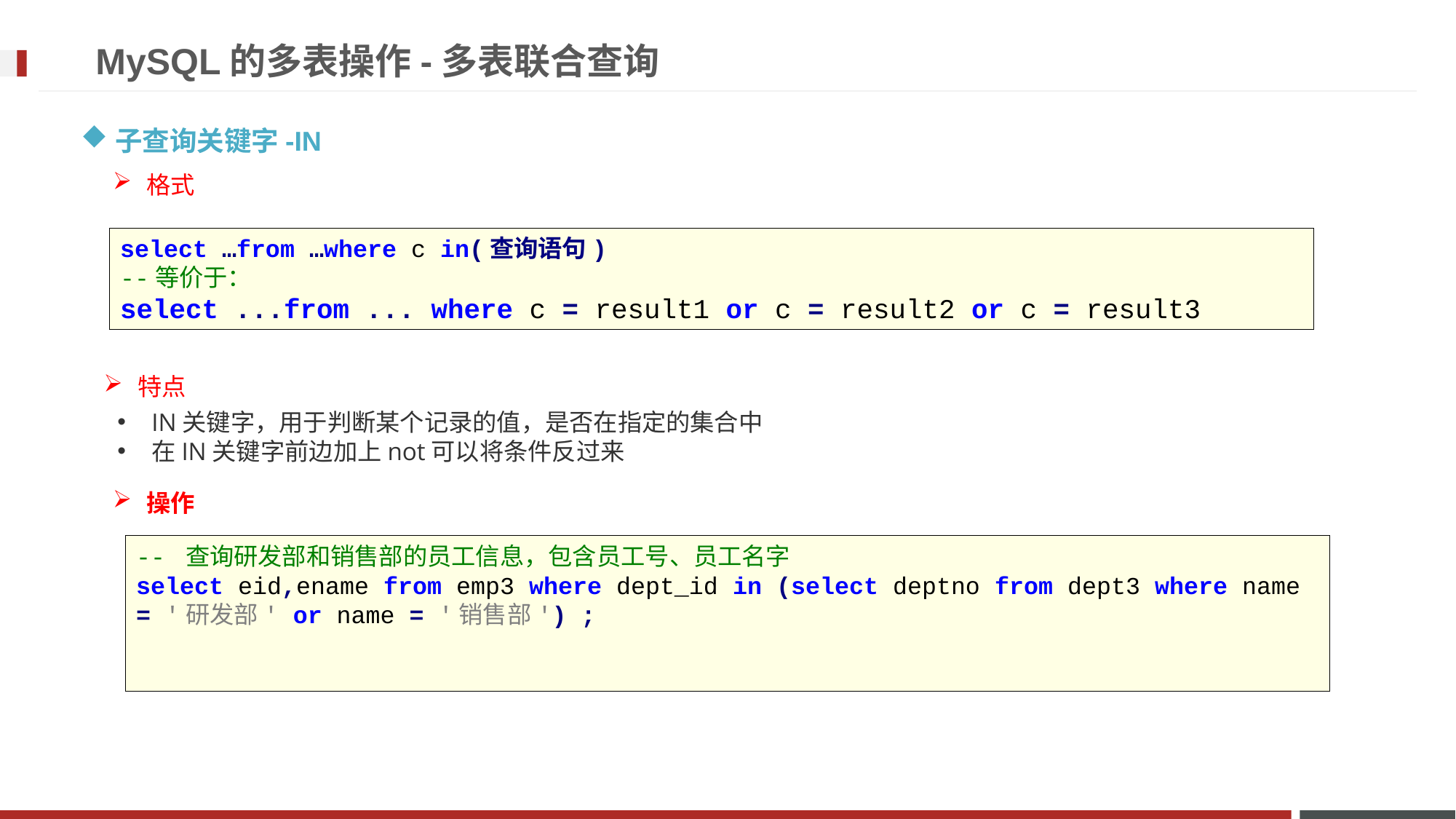

# MySQL的多表操作-多表联合查询
子查询关键字-IN

格式
select …from …where c in(查询语句)
--等价于：
select ...from ... where c = result1 or c = result2 or c = result3

特点
IN关键字，用于判断某个记录的值，是否在指定的集合中
在IN关键字前边加上not可以将条件反过来

操作
-- 查询研发部和销售部的员工信息，包含员工号、员工名字
select eid,ename from emp3 where dept_id in (select deptno from dept3 where name = '研发部' or name = '销售部') ;